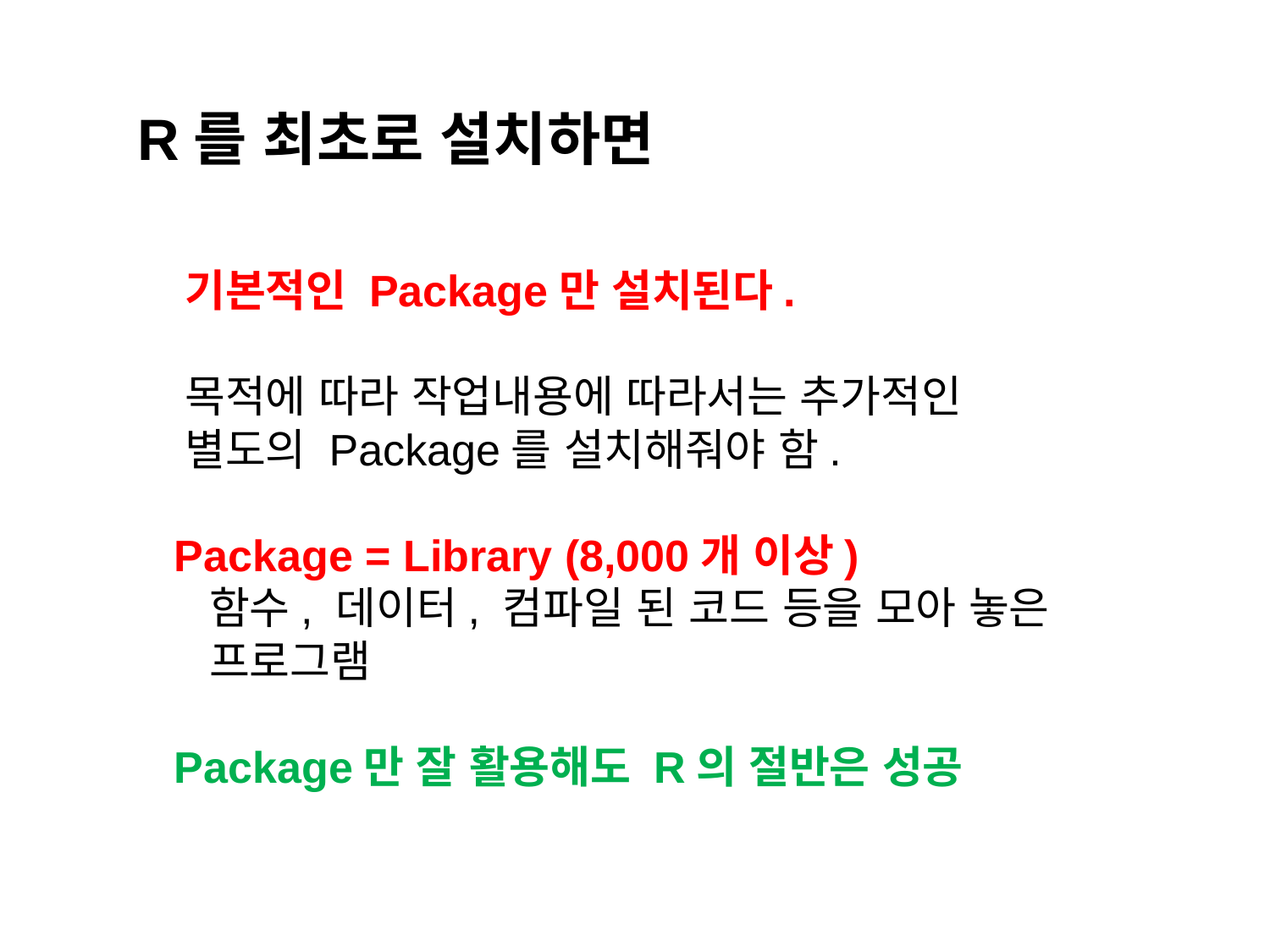

R를 최초로 설치하면

   기본적인 Package만 설치된다.

   목적에 따라 작업내용에 따라서는 추가적인
   별도의 Package를 설치해줘야 함.

   Package = Library (8,000개 이상)
     함수, 데이터, 컴파일 된 코드 등을 모아 놓은
     프로그램

   Package만 잘 활용해도 R의 절반은 성공